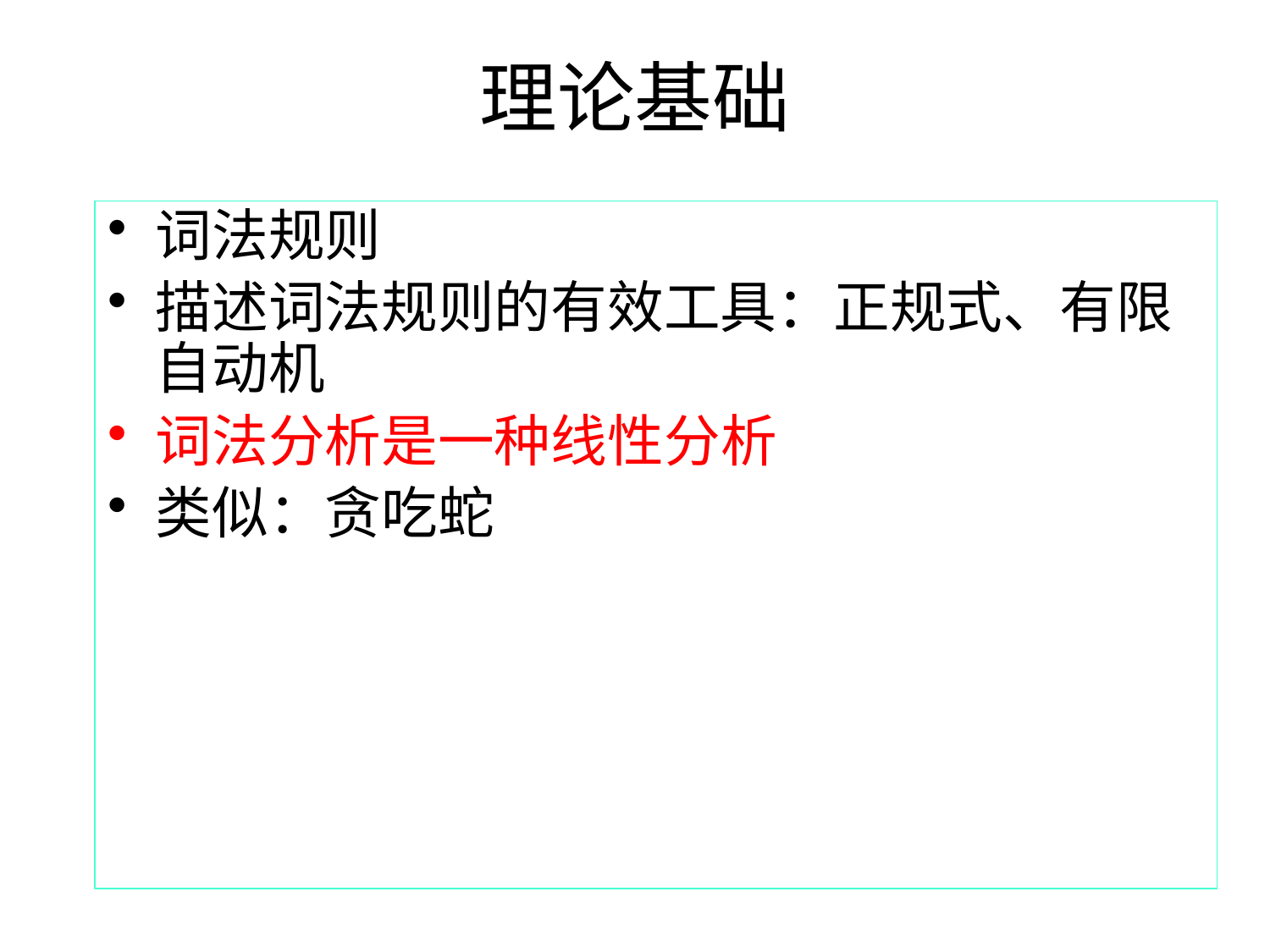

# 理论基础
词法规则
描述词法规则的有效工具：正规式、有限自动机
词法分析是一种线性分析
类似：贪吃蛇